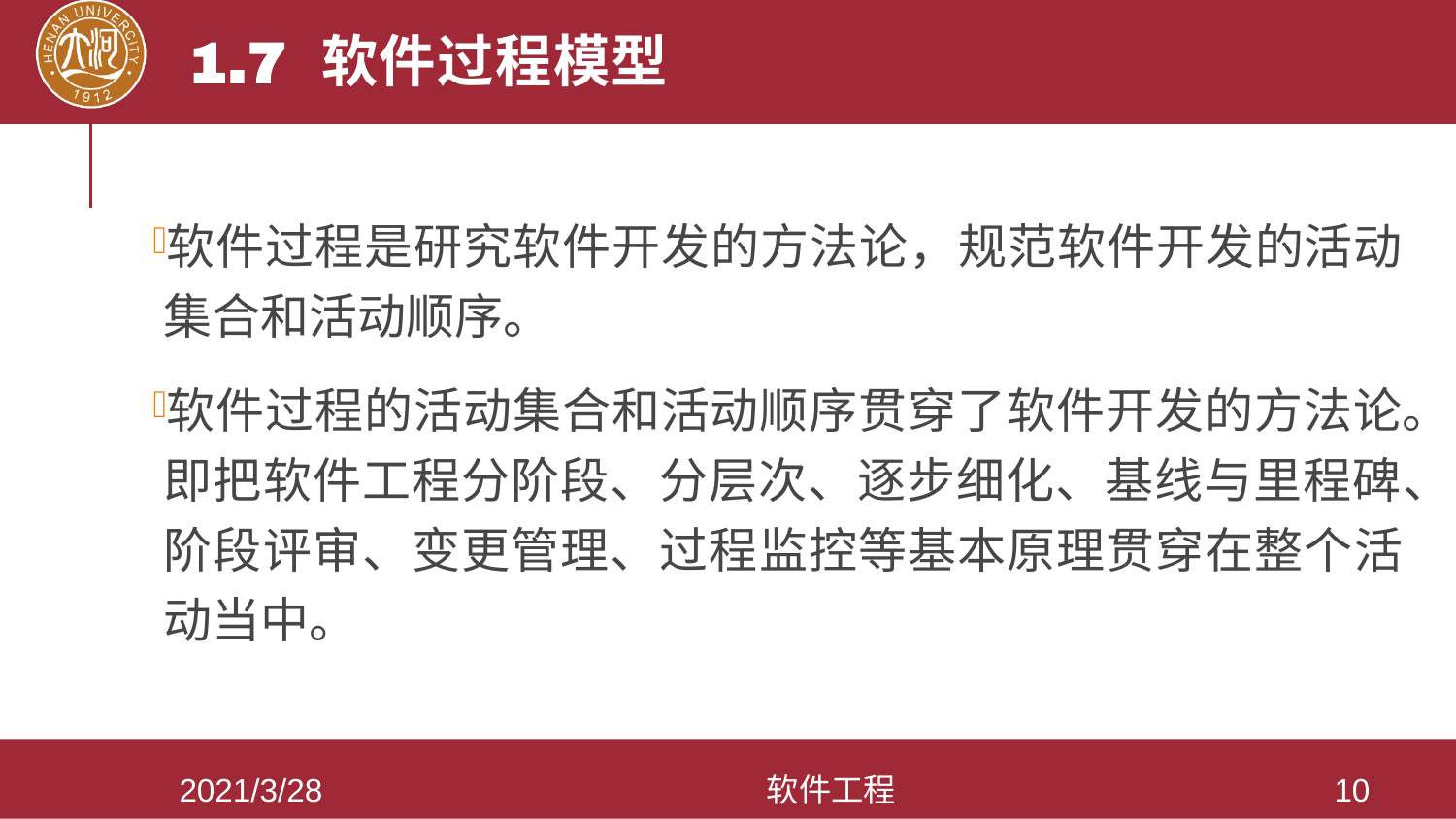

# 1.7 软件过程模型
软件过程是研究软件开发的方法论，规范软件开发的活动集合和活动顺序。
软件过程的活动集合和活动顺序贯穿了软件开发的方法论。即把软件工程分阶段、分层次、逐步细化、基线与里程碑、阶段评审、变更管理、过程监控等基本原理贯穿在整个活动当中。
2021/3/28
软件工程
10